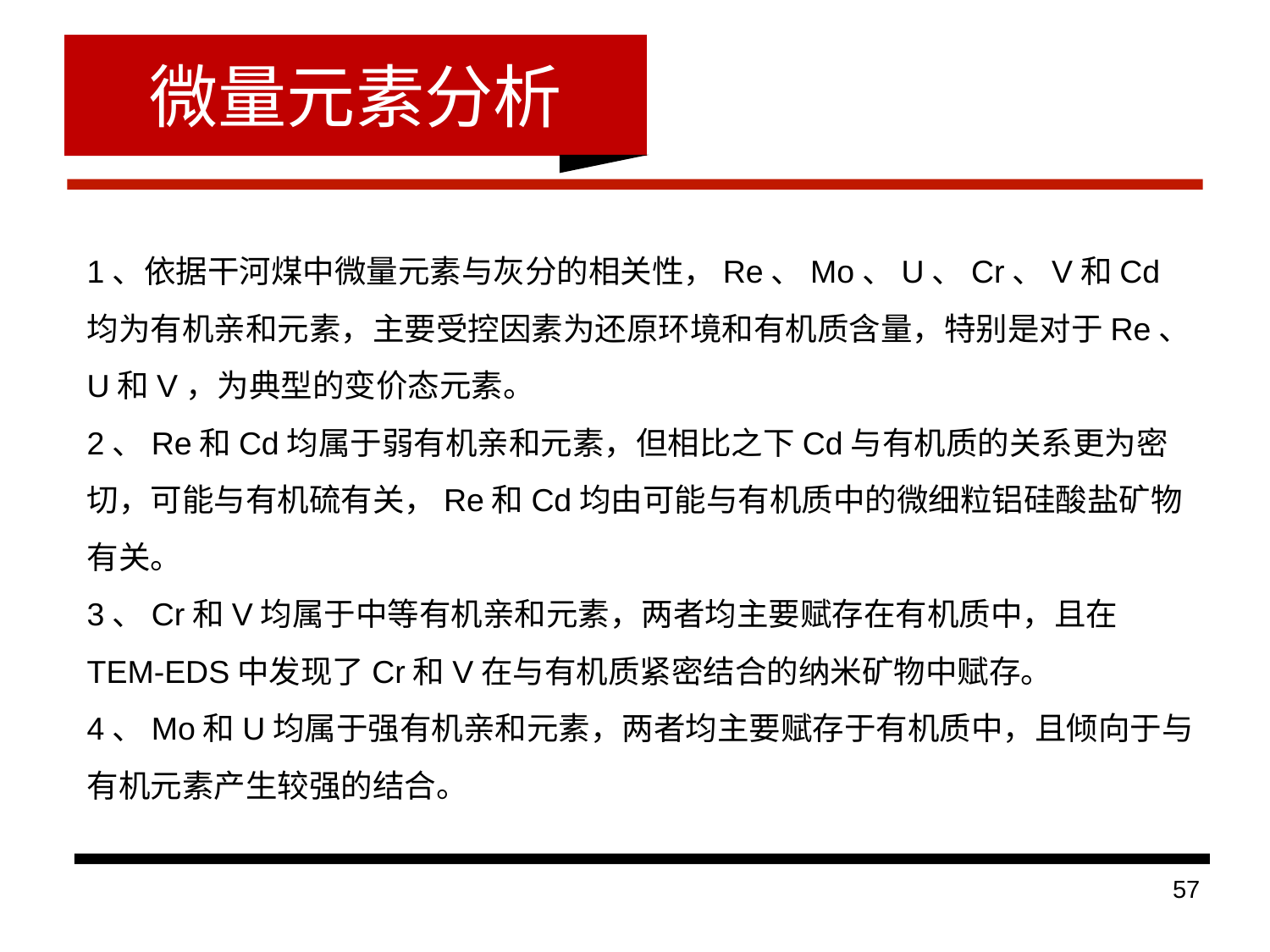

微量元素分析

1、依据干河煤中微量元素与灰分的相关性，Re、Mo、U、Cr、V和Cd均为有机亲和元素，主要受控因素为还原环境和有机质含量，特别是对于Re、U和V，为典型的变价态元素。
2、Re和Cd均属于弱有机亲和元素，但相比之下Cd与有机质的关系更为密切，可能与有机硫有关，Re和Cd均由可能与有机质中的微细粒铝硅酸盐矿物有关。
3、Cr和V均属于中等有机亲和元素，两者均主要赋存在有机质中，且在TEM-EDS中发现了Cr和V在与有机质紧密结合的纳米矿物中赋存。
4、Mo和U均属于强有机亲和元素，两者均主要赋存于有机质中，且倾向于与有机元素产生较强的结合。

57